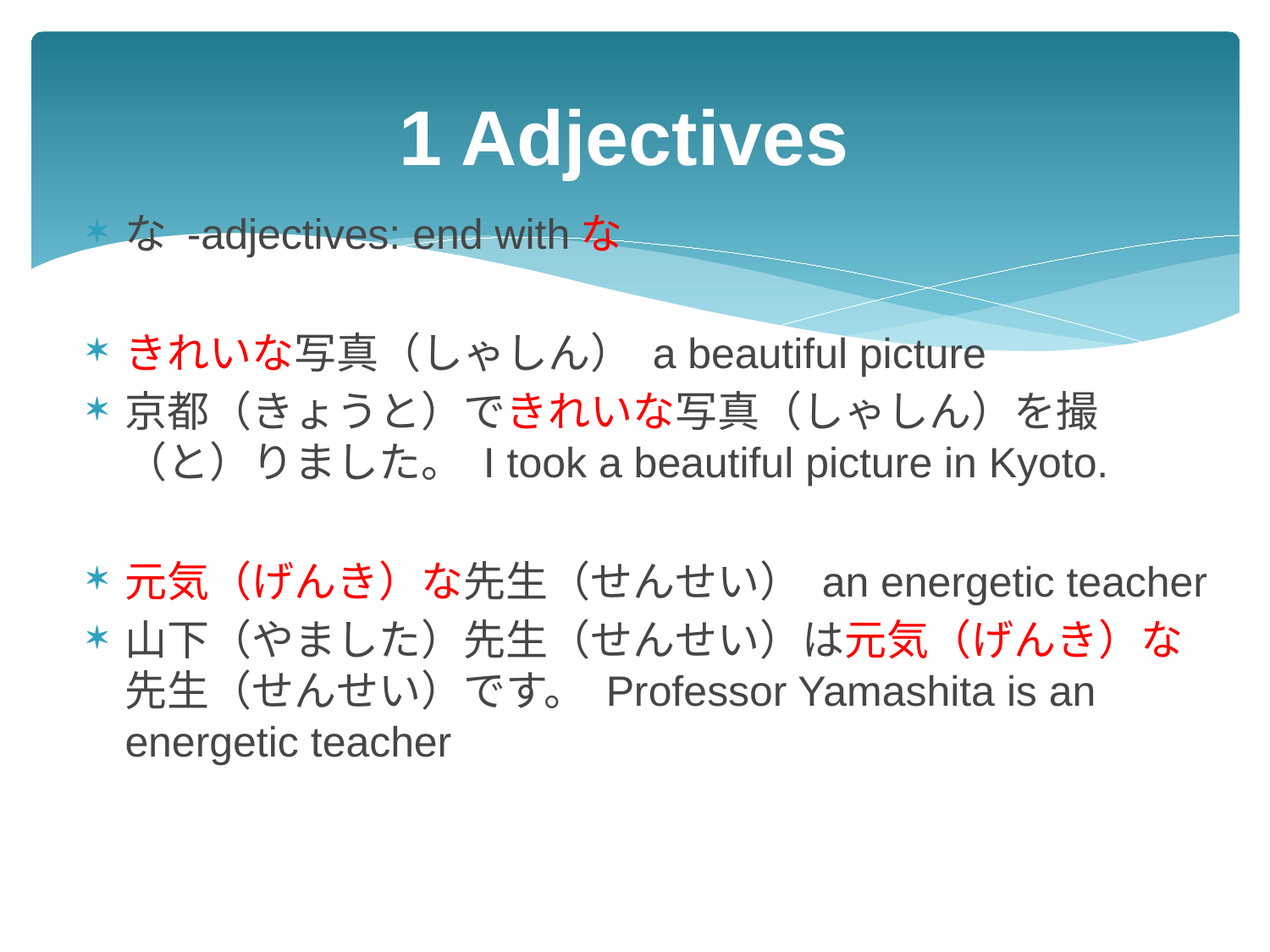

# 1 Adjectives
な -adjectives: end withな

きれいな写真（しゃしん） a beautiful picture
京都（きょうと）できれいな写真（しゃしん）を撮（と）りました。 I took a beautiful picture in Kyoto.

元気（げんき）な先生（せんせい） an energetic teacher
山下（やました）先生（せんせい）は元気（げんき）な先生（せんせい）です。 Professor Yamashita is an energetic teacher